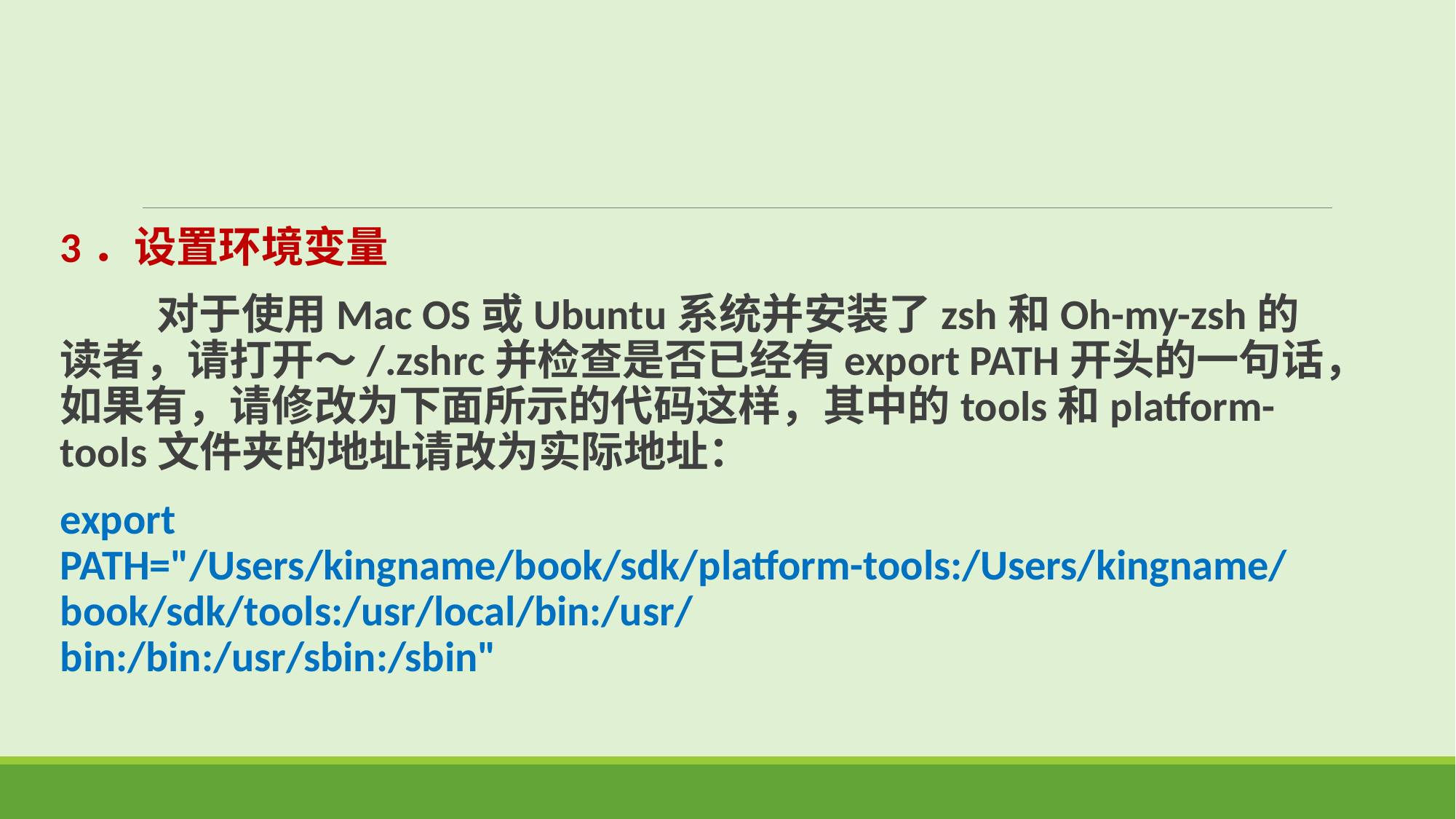

3．设置环境变量
         对于使用Mac OS或Ubuntu系统并安装了zsh和Oh-my-zsh的读者，请打开～/.zshrc并检查是否已经有export PATH开头的一句话，如果有，请修改为下面所示的代码这样，其中的tools和platform-tools文件夹的地址请改为实际地址：
export PATH="/Users/kingname/book/sdk/platform-tools:/Users/kingname/ book/sdk/tools:/usr/local/bin:/usr/
bin:/bin:/usr/sbin:/sbin"